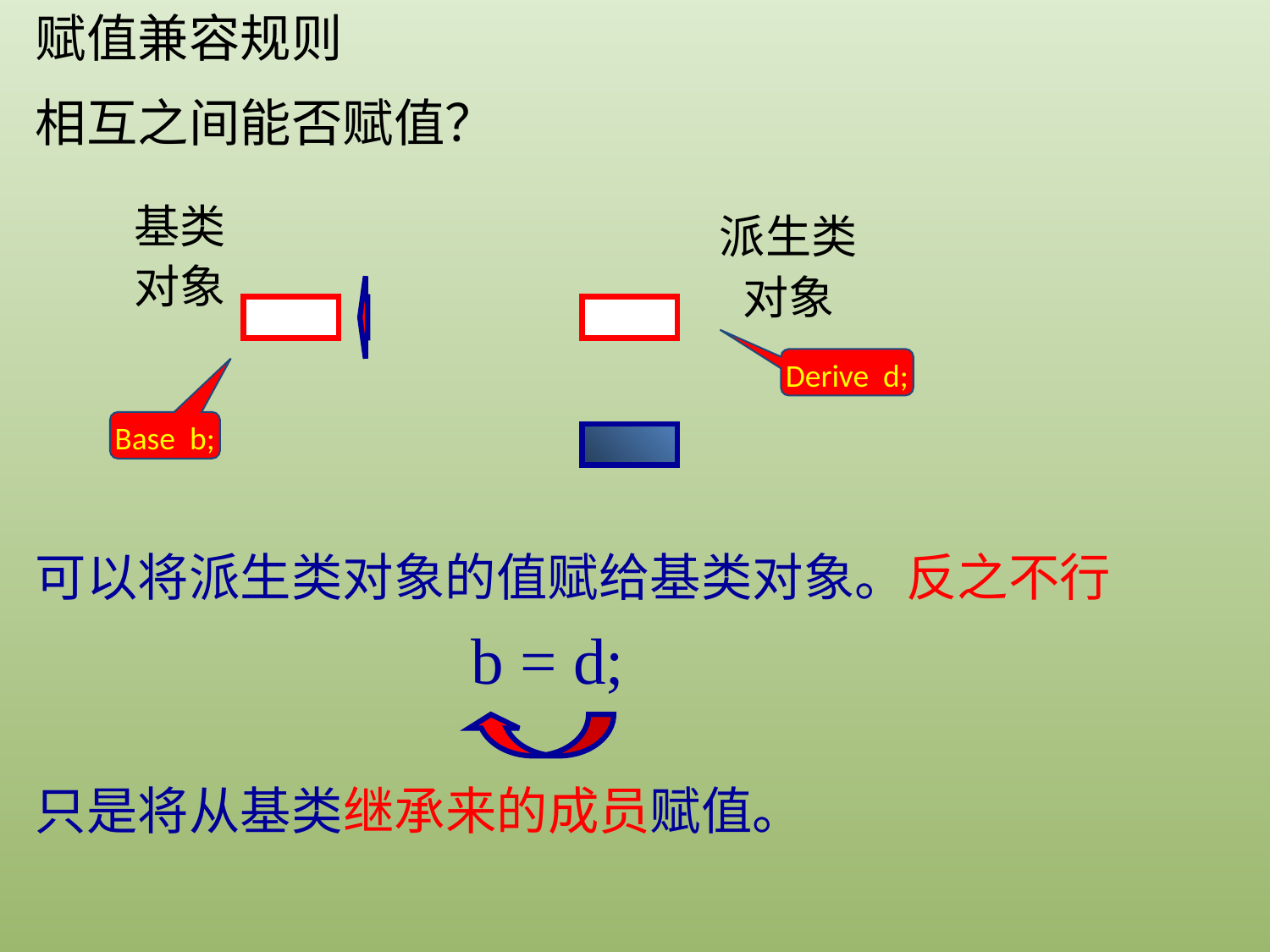

赋值兼容规则
 相互之间能否赋值？
基类对象
派生类对象

Derive  d;
Base  b;

 可以将派生类对象的值赋给基类对象。反之不行
 b = d;

 只是将从基类继承来的成员赋值。
751